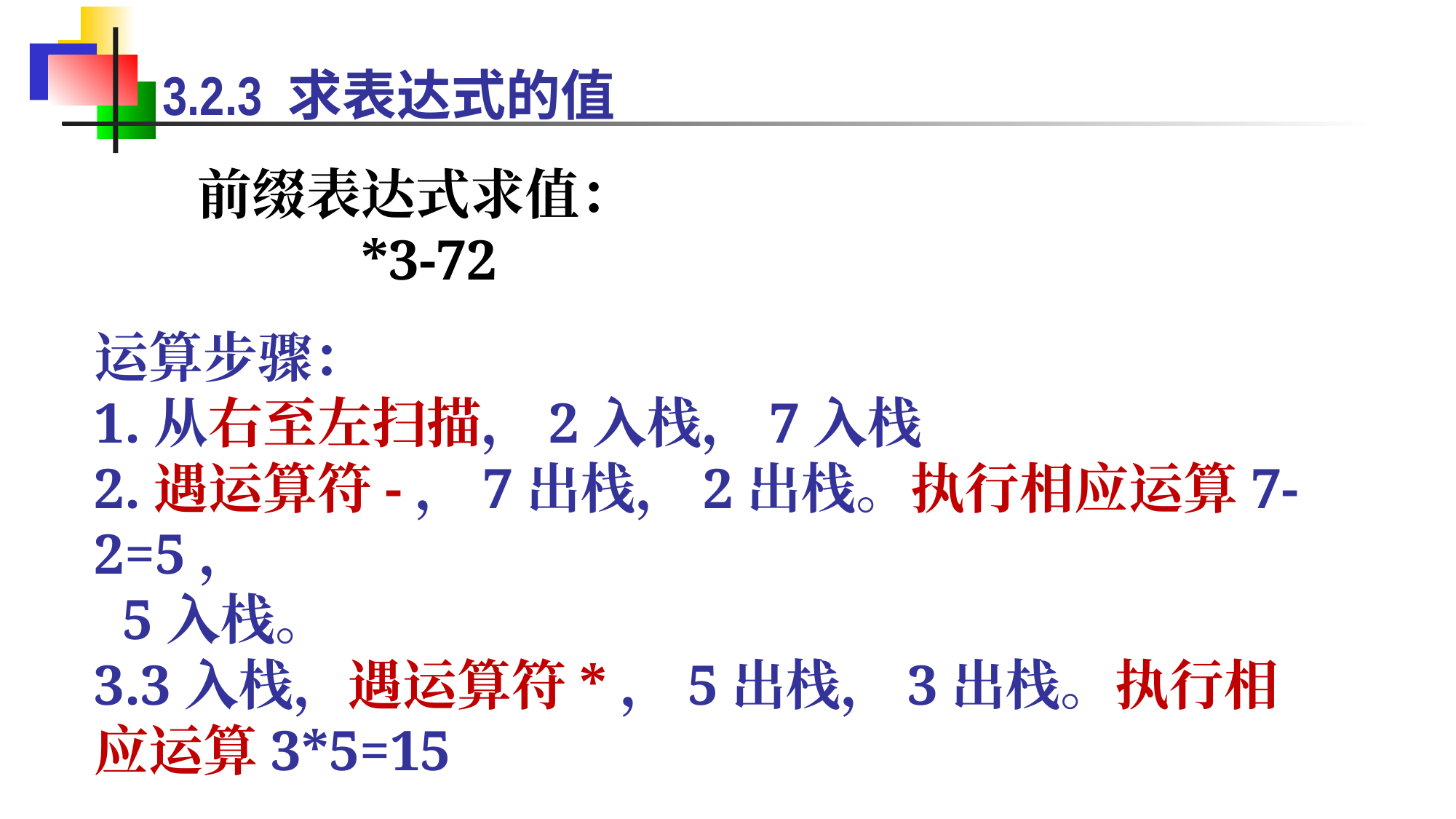

3.2.3 求表达式的值
前缀表达式求值：   *3-72
运算步骤：
1.从右至左扫描，2入栈，7入栈
2.遇运算符-，7出栈，2出栈。执行相应运算7-2=5，
  5入栈。
3.3入栈，遇运算符*，5出栈，3出栈。执行相应运算3*5=15